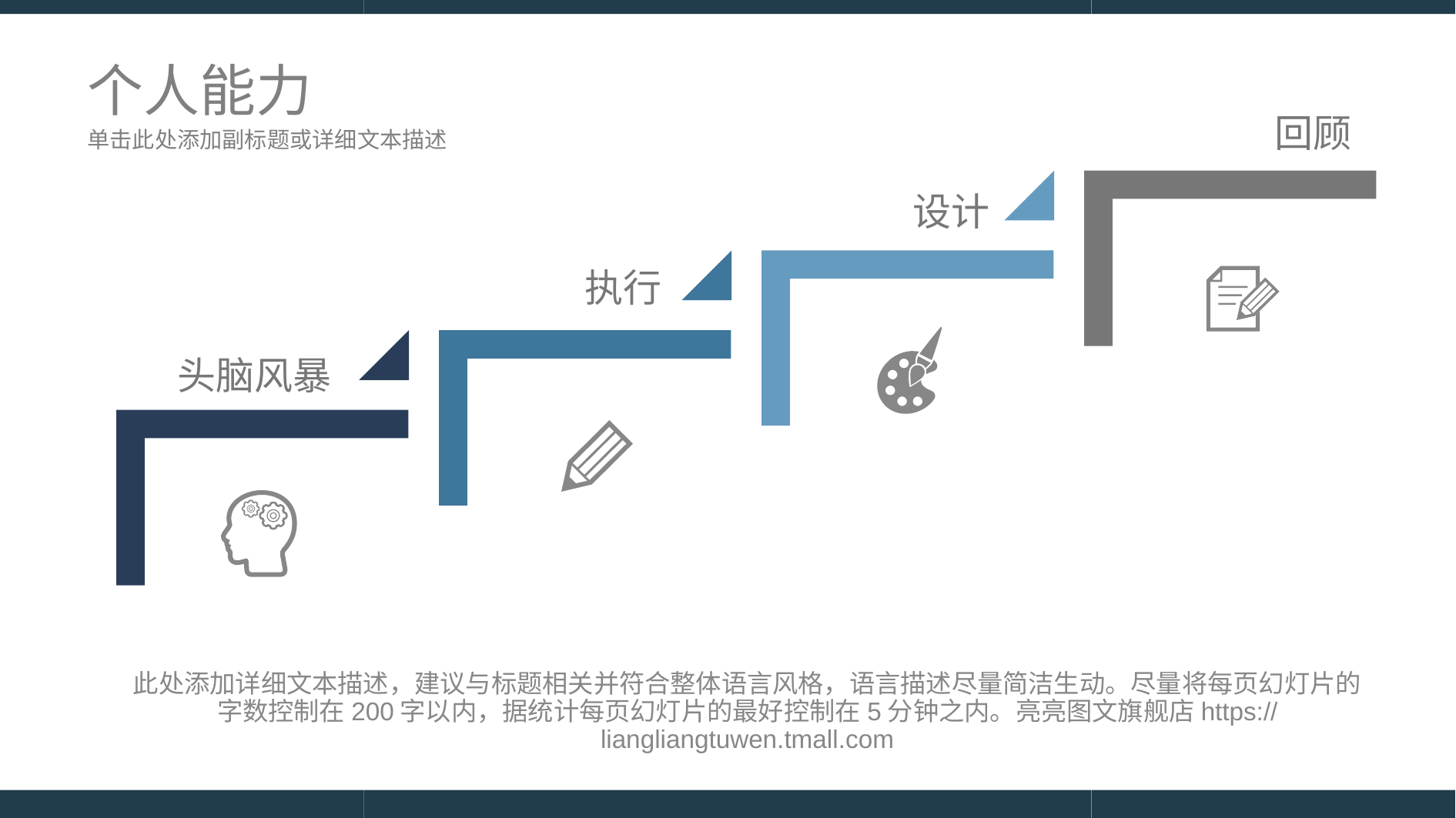

个人能力
回顾

单击此处添加副标题或详细文本描述
设计
执行

头脑风暴

此处添加详细文本描述，建议与标题相关并符合整体语言风格，语言描述尽量简洁生动。尽量将每页幻灯片的字数控制在200字以内，据统计每页幻灯片的最好控制在5分钟之内。亮亮图文旗舰店https://liangliangtuwen.tmall.com